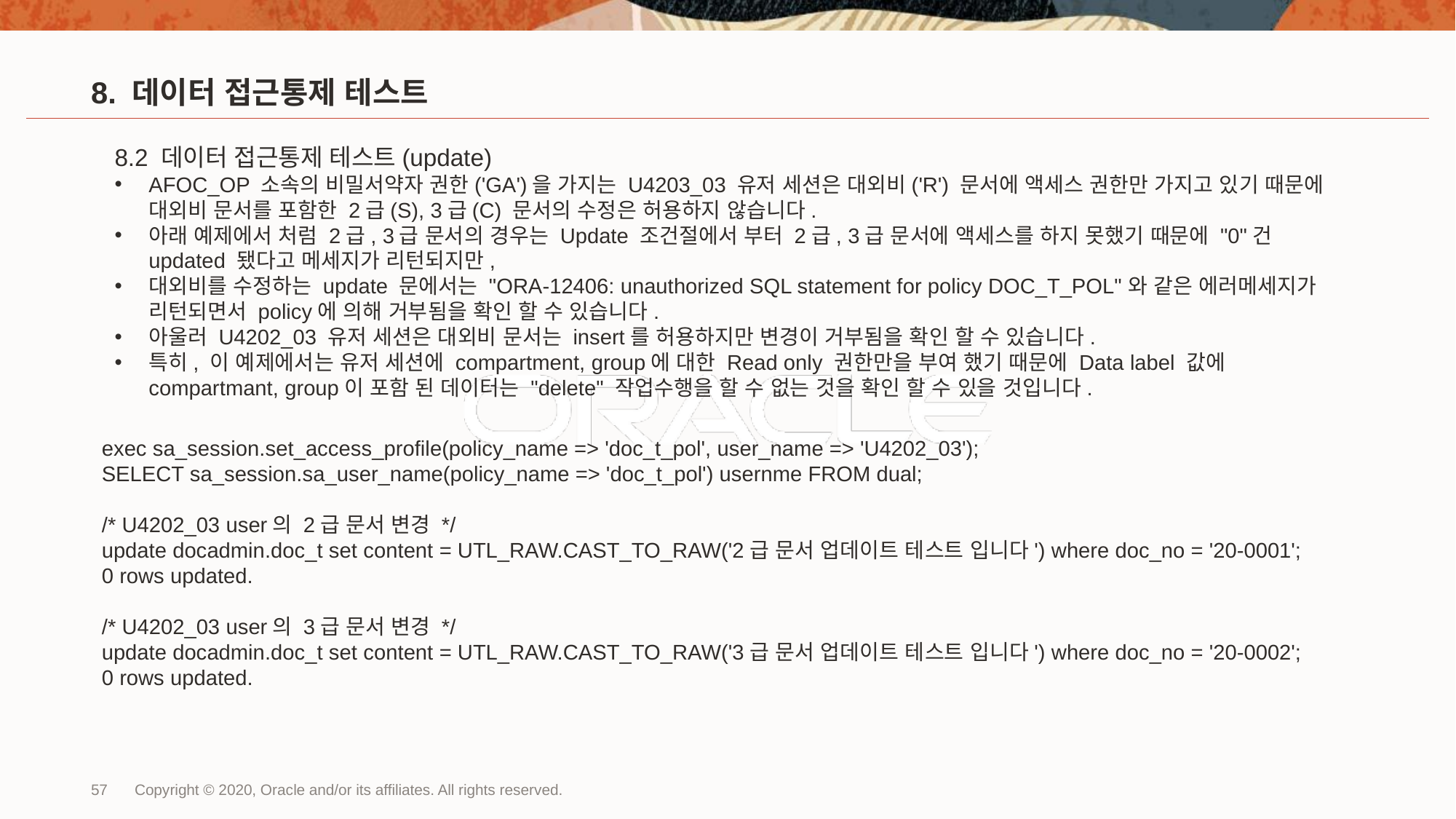

# 8. 데이터 접근통제 테스트
8.2 데이터 접근통제 테스트(update)
AFOC_OP 소속의 비밀서약자 권한('GA')을 가지는 U4203_03 유저 세션은 대외비('R') 문서에 액세스 권한만 가지고 있기 때문에 대외비 문서를 포함한 2급(S), 3급(C) 문서의 수정은 허용하지 않습니다.
아래 예제에서 처럼 2급, 3급 문서의 경우는 Update 조건절에서 부터 2급, 3급 문서에 액세스를 하지 못했기 때문에 "0"건 updated 됐다고 메세지가 리턴되지만,
대외비를 수정하는 update 문에서는 "ORA-12406: unauthorized SQL statement for policy DOC_T_POL"와 같은 에러메세지가 리턴되면서 policy에 의해 거부됨을 확인 할 수 있습니다.
아울러 U4202_03 유저 세션은 대외비 문서는 insert를 허용하지만 변경이 거부됨을 확인 할 수 있습니다.
특히, 이 예제에서는 유저 세션에 compartment, group에 대한 Read only 권한만을 부여 했기 때문에 Data label 값에 compartmant, group이 포함 된 데이터는 "delete" 작업수행을 할 수 없는 것을 확인 할 수 있을 것입니다.

exec sa_session.set_access_profile(policy_name => 'doc_t_pol', user_name => 'U4202_03');
SELECT sa_session.sa_user_name(policy_name => 'doc_t_pol') usernme FROM dual;

/* U4202_03 user의 2급 문서 변경 */
update docadmin.doc_t set content = UTL_RAW.CAST_TO_RAW('2급 문서 업데이트 테스트 입니다') where doc_no = '20-0001';
0 rows updated.

/* U4202_03 user의 3급 문서 변경 */
update docadmin.doc_t set content = UTL_RAW.CAST_TO_RAW('3급 문서 업데이트 테스트 입니다') where doc_no = '20-0002';
0 rows updated.
57
Copyright © 2020, Oracle and/or its affiliates. All rights reserved.